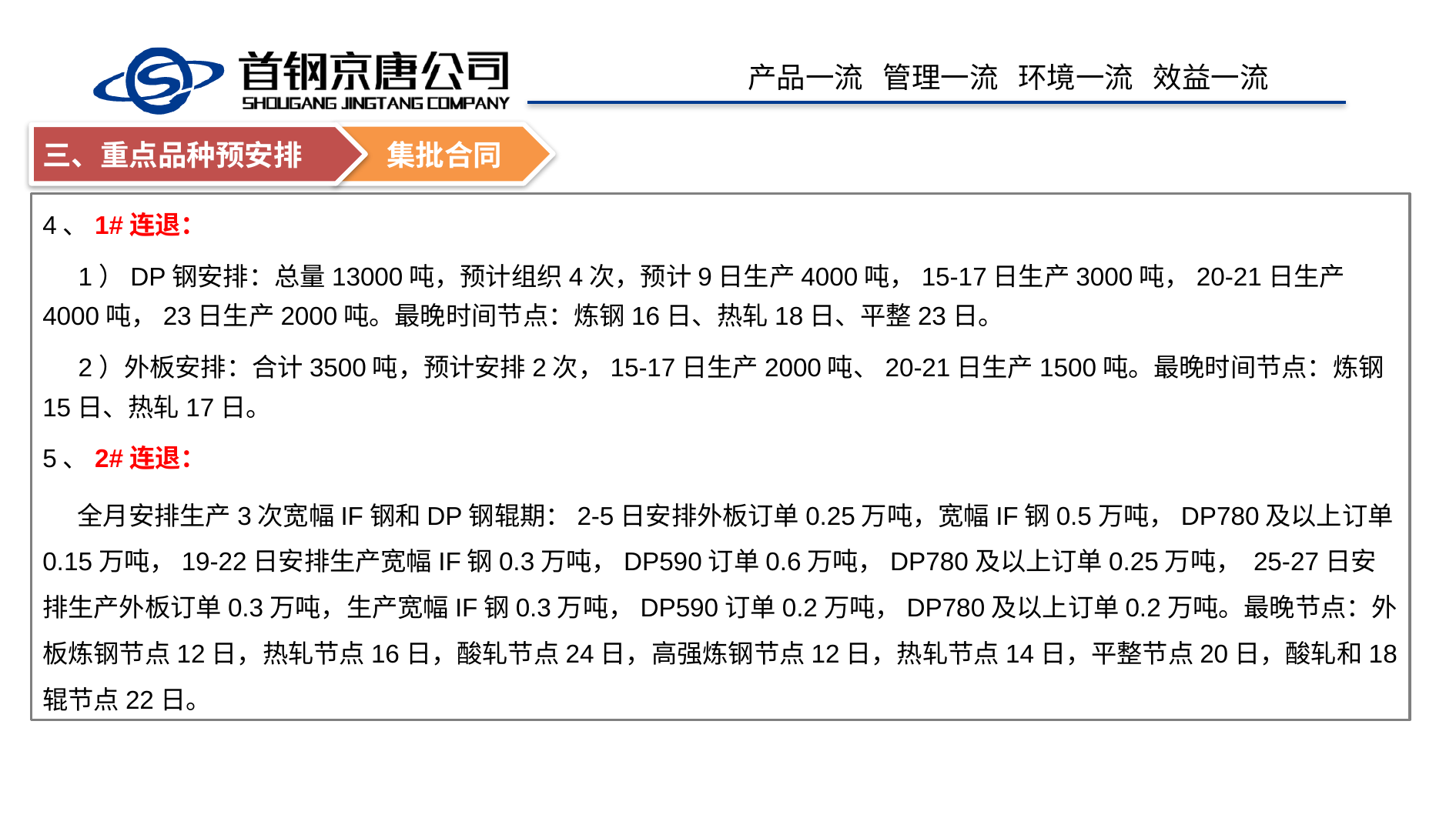

集批合同
三、重点品种预安排
4、1#连退：
     1）DP钢安排：总量13000吨，预计组织4次，预计9日生产4000吨，15-17日生产3000吨，20-21日生产4000吨，23日生产2000吨。最晚时间节点：炼钢16日、热轧18日、平整23日。
     2）外板安排：合计3500吨，预计安排2次，15-17日生产2000吨、20-21日生产1500吨。最晚时间节点：炼钢15日、热轧17日。
5、2#连退：
     全月安排生产3次宽幅IF钢和DP钢辊期：2-5日安排外板订单0.25万吨，宽幅IF钢0.5万吨，DP780及以上订单0.15万吨，19-22日安排生产宽幅IF钢0.3万吨，DP590订单0.6万吨，DP780及以上订单0.25万吨， 25-27日安排生产外板订单0.3万吨，生产宽幅IF钢0.3万吨，DP590订单0.2万吨，DP780及以上订单0.2万吨。最晚节点：外板炼钢节点12日，热轧节点16日，酸轧节点24日，高强炼钢节点12日，热轧节点14日，平整节点20日，酸轧和18辊节点22日。